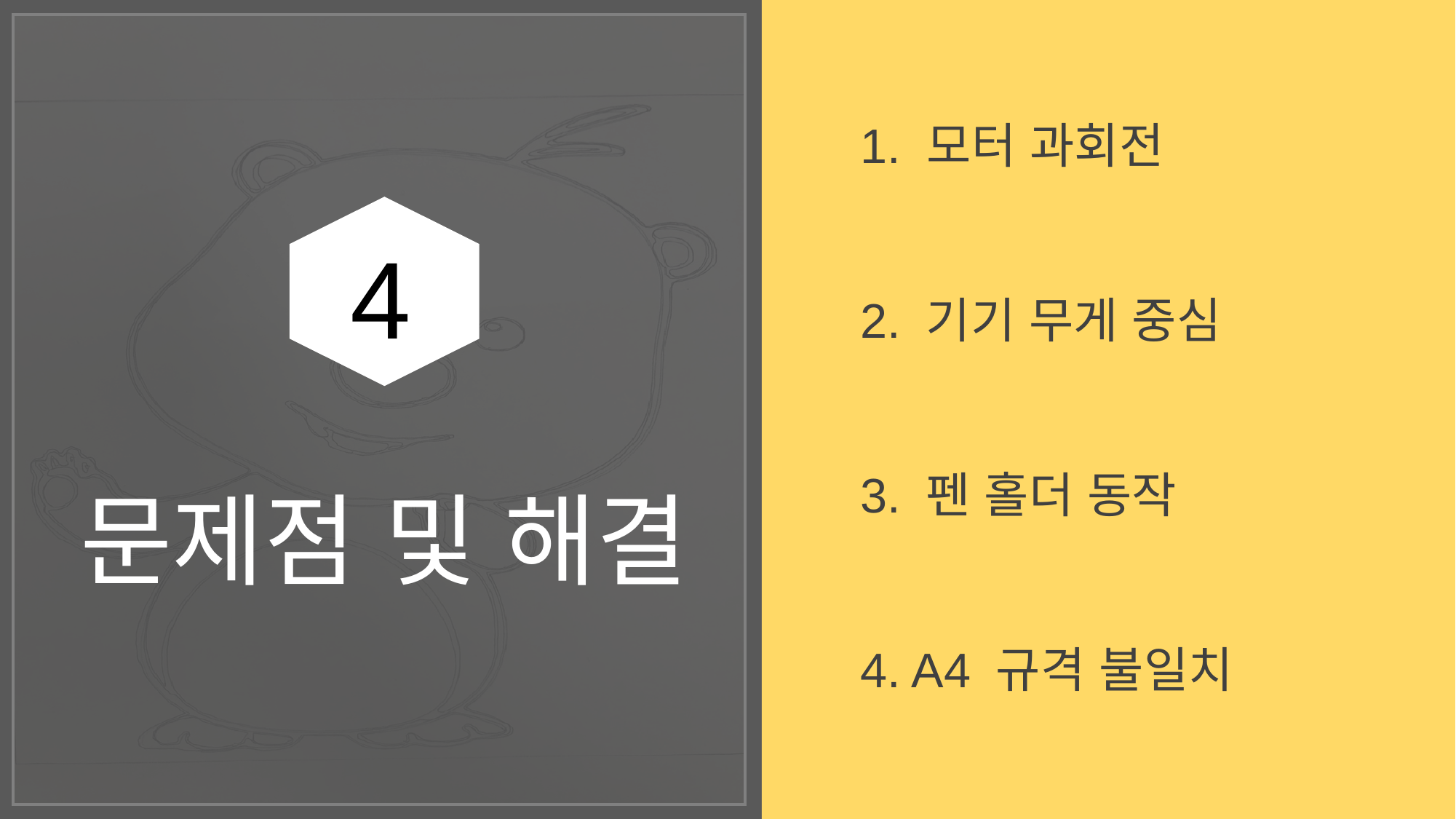

모터 과회전

2. 기기 무게 중심

3. 펜 홀더 동작

4. A4 규격 불일치

4

문제점 및 해결